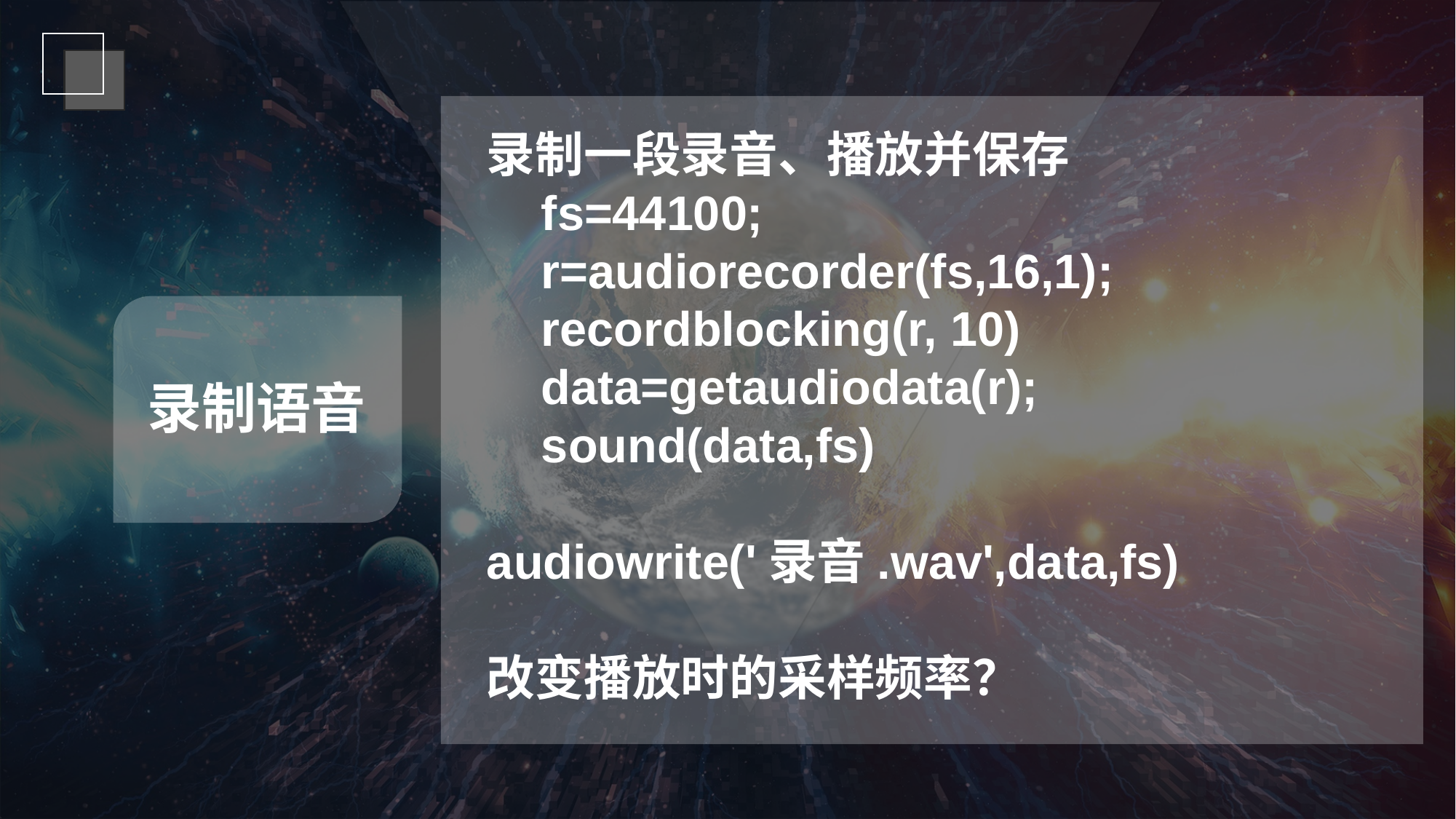

录制一段录音、播放并保存
fs=44100;
r=audiorecorder(fs,16,1);
recordblocking(r, 10)
data=getaudiodata(r);
sound(data,fs)

audiowrite('录音.wav',data,fs)

改变播放时的采样频率？

录制语音